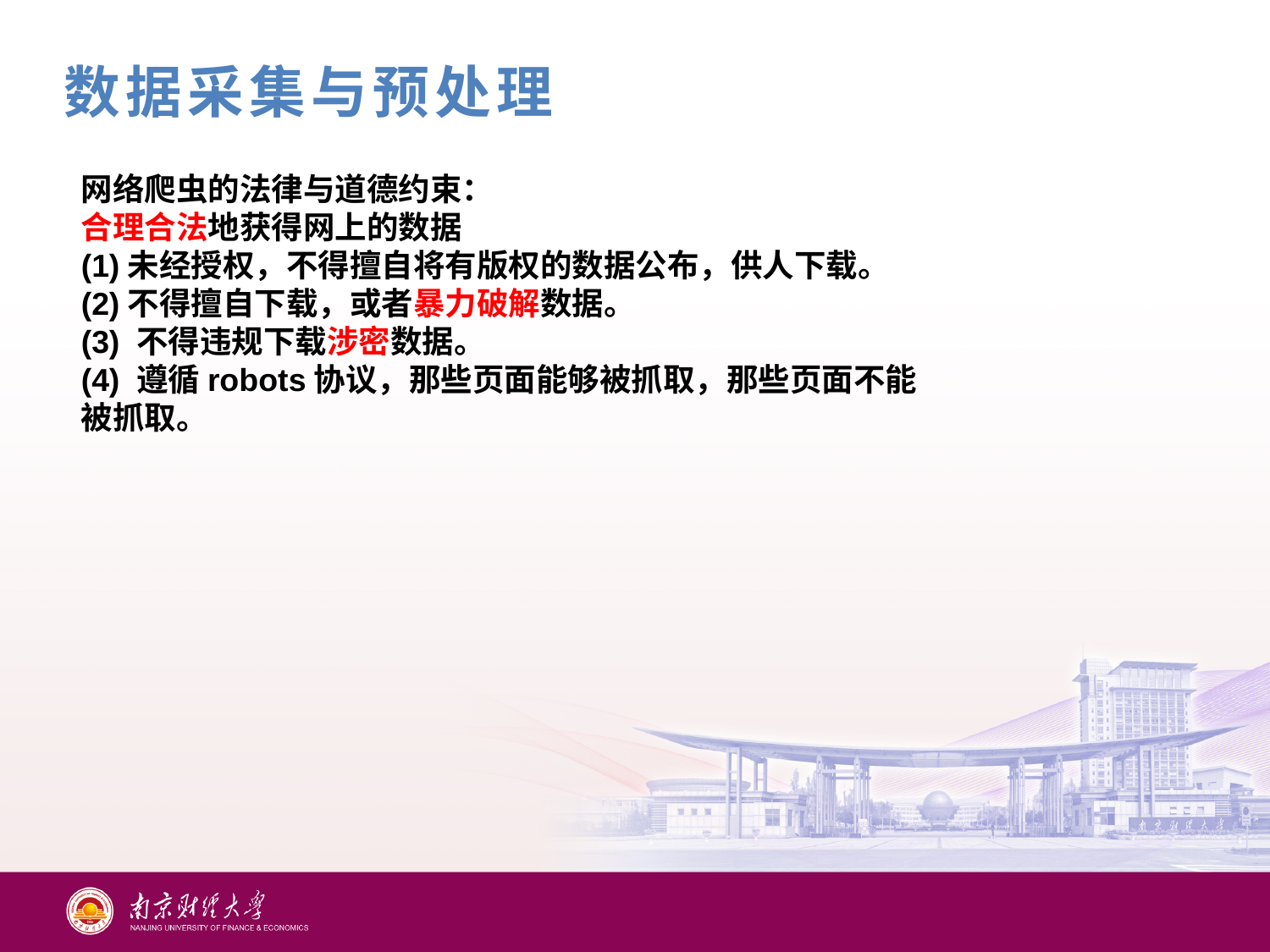

数据采集与预处理

网络爬虫的法律与道德约束：
合理合法地获得网上的数据
(1)未经授权，不得擅自将有版权的数据公布，供人下载。
(2)不得擅自下载，或者暴力破解数据。
(3) 不得违规下载涉密数据。
(4) 遵循robots协议，那些页面能够被抓取，那些页面不能被抓取。